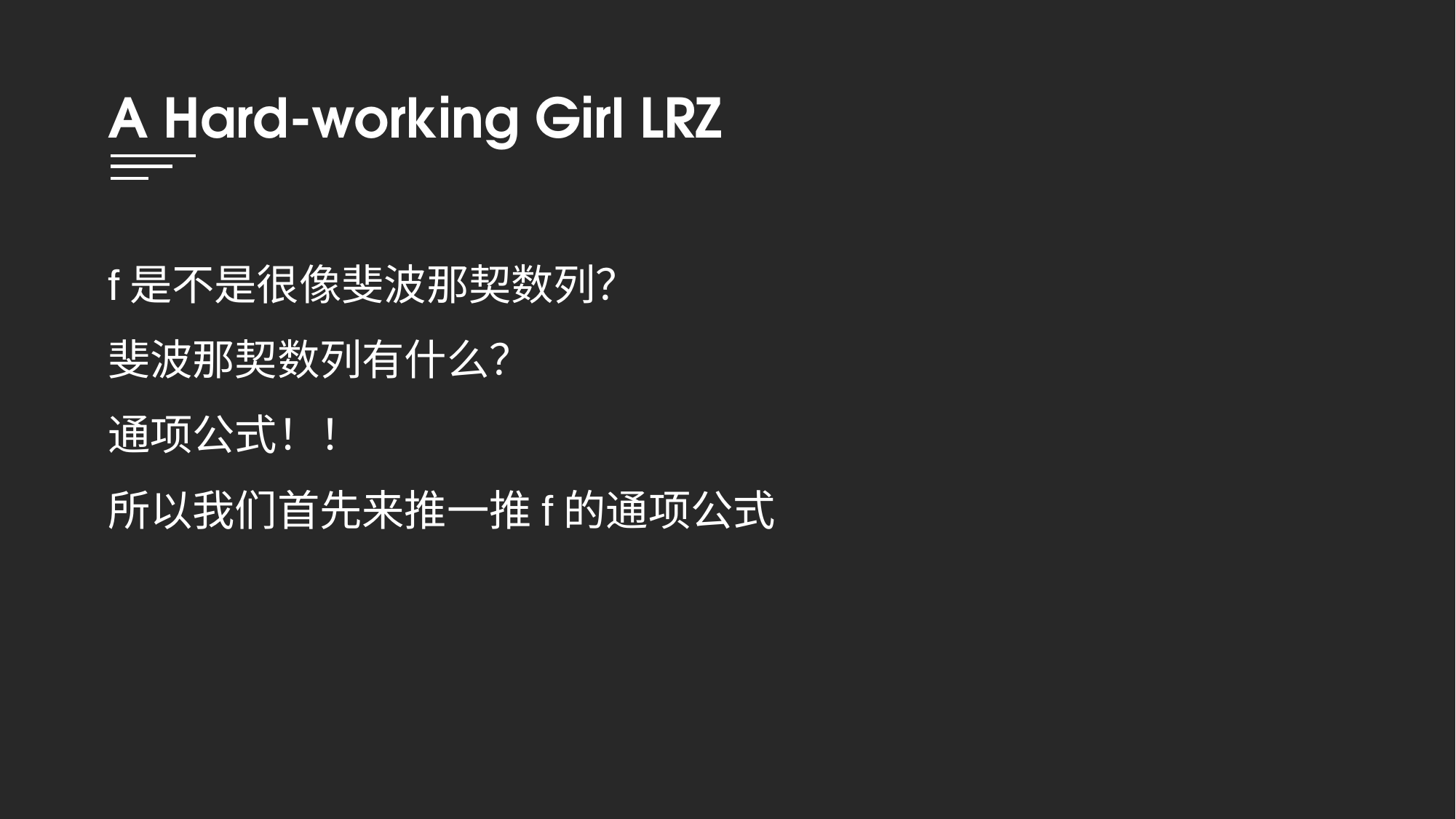

A Hard-working Girl LRZ
f是不是很像斐波那契数列？
斐波那契数列有什么？
通项公式！！
所以我们首先来推一推f的通项公式